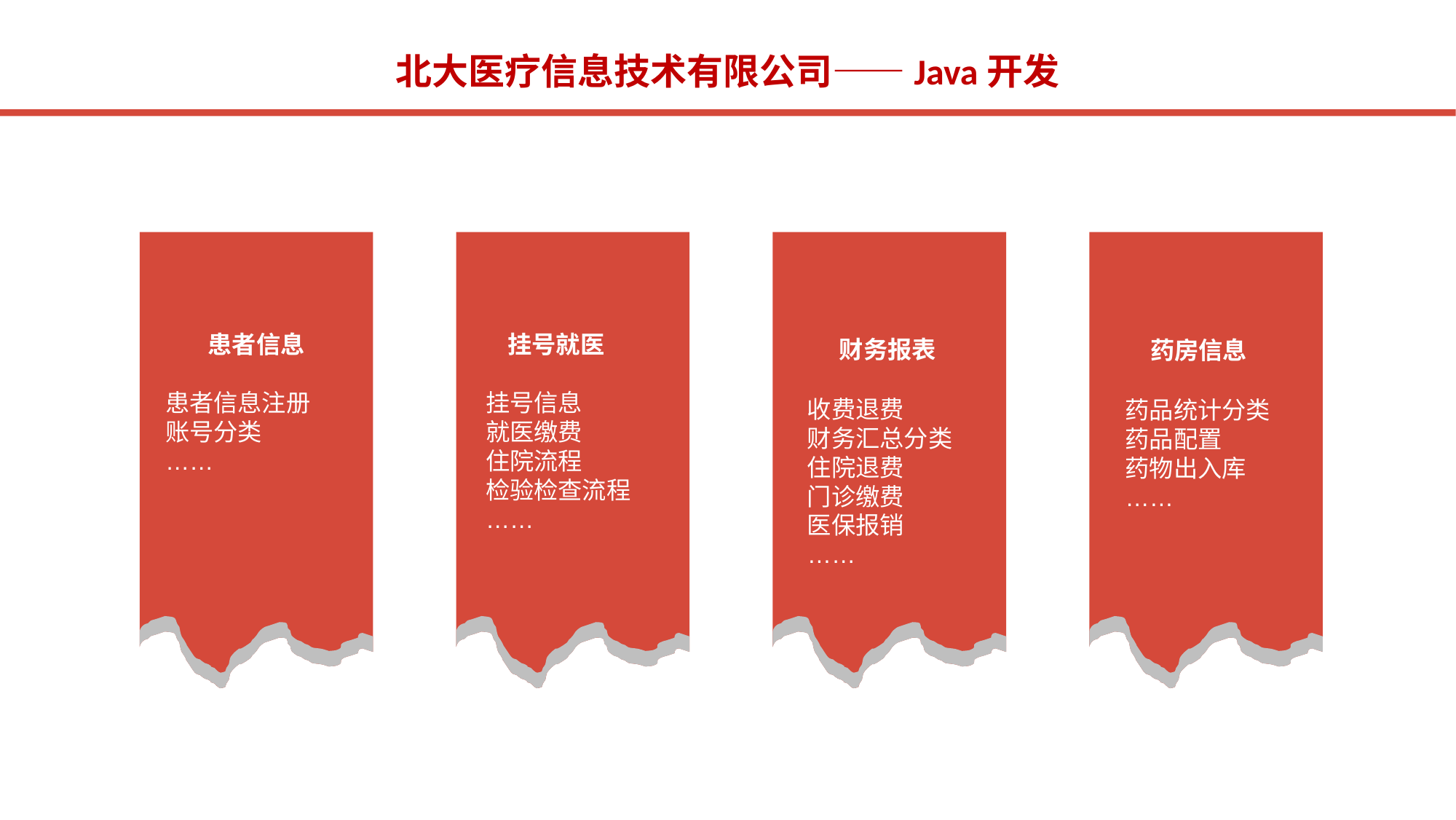

北大医疗信息技术有限公司——Java开发

    财务报表

收费退费
财务汇总分类
住院退费
门诊缴费
医保报销
……
   药房信息

药品统计分类
药品配置
药物出入库
……

患者信息

患者信息注册
账号分类
……

   挂号就医

挂号信息
就医缴费
住院流程
检验检查流程
……